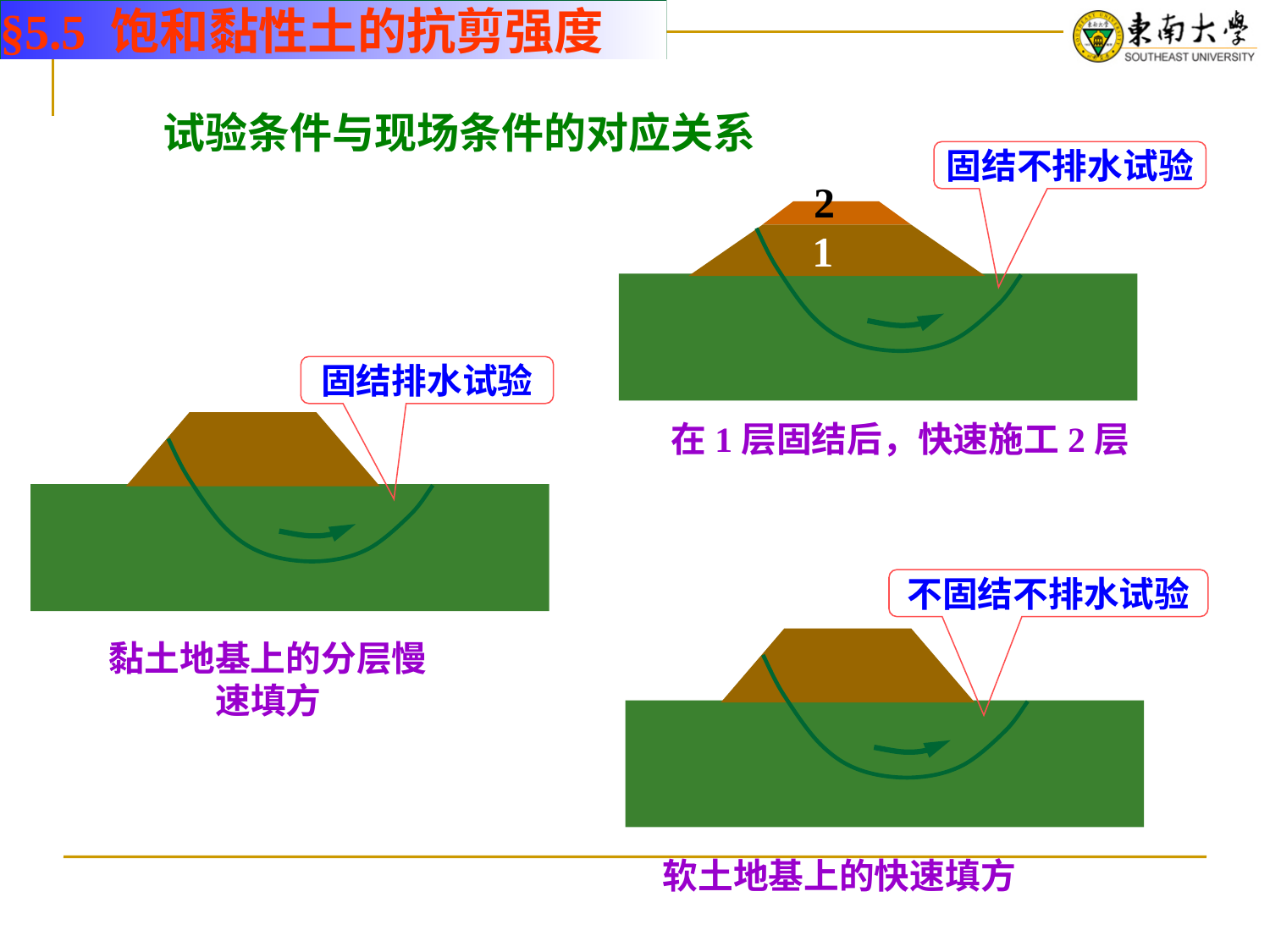

§5.5 饱和黏性土的抗剪强度
试验条件与现场条件的对应关系
固结不排水试验
2

1

  在1层固结后，快速施工2层
固结排水试验

黏土地基上的分层慢速填方
不固结不排水试验

软土地基上的快速填方